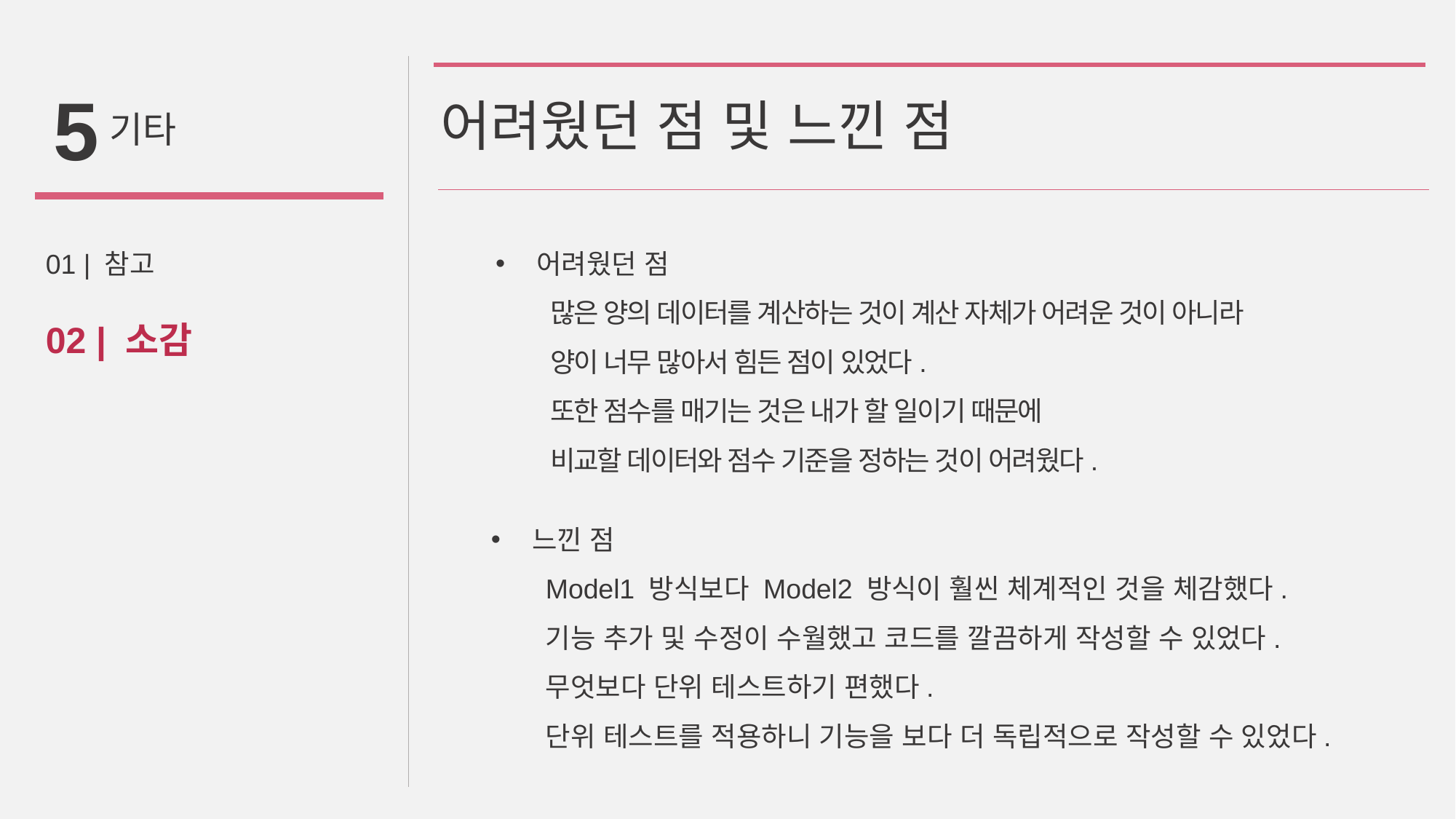

5
# 어려웠던 점 및 느낀 점
기타
01 | 참고
02 | 소감
어려웠던 점
많은 양의 데이터를 계산하는 것이 계산 자체가 어려운 것이 아니라
양이 너무 많아서 힘든 점이 있었다.
또한 점수를 매기는 것은 내가 할 일이기 때문에
비교할 데이터와 점수 기준을 정하는 것이 어려웠다.
느낀 점
Model1 방식보다 Model2 방식이 훨씬 체계적인 것을 체감했다.
기능 추가 및 수정이 수월했고 코드를 깔끔하게 작성할 수 있었다.
무엇보다 단위 테스트하기 편했다.
단위 테스트를 적용하니 기능을 보다 더 독립적으로 작성할 수 있었다.